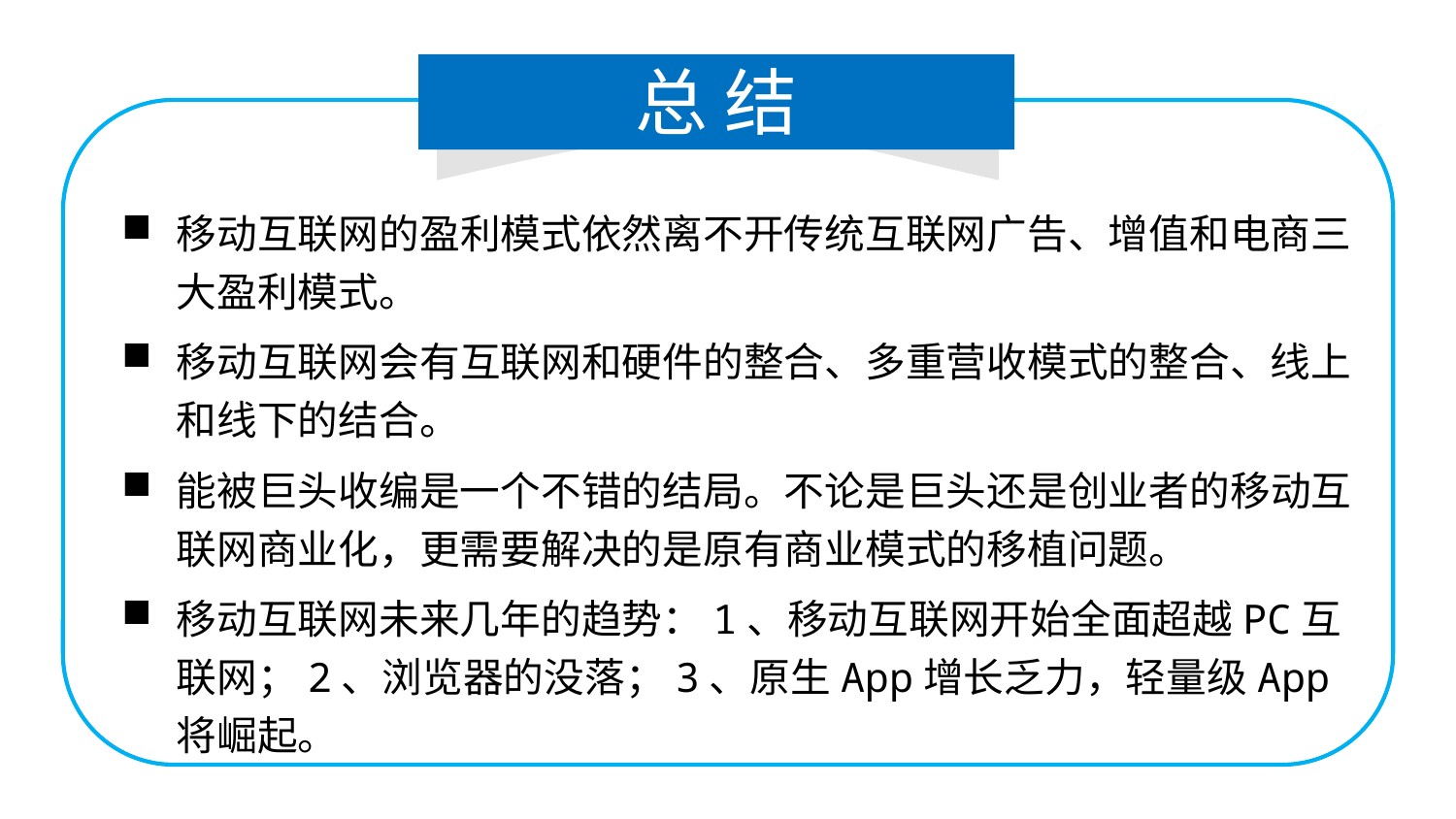

# 总 结

移动互联网的盈利模式依然离不开传统互联网广告、增值和电商三大盈利模式。
移动互联网会有互联网和硬件的整合、多重营收模式的整合、线上和线下的结合。
能被巨头收编是一个不错的结局。不论是巨头还是创业者的移动互联网商业化，更需要解决的是原有商业模式的移植问题。
移动互联网未来几年的趋势：1、移动互联网开始全面超越PC互联网；2、浏览器的没落；3、原生App增长乏力，轻量级App将崛起。